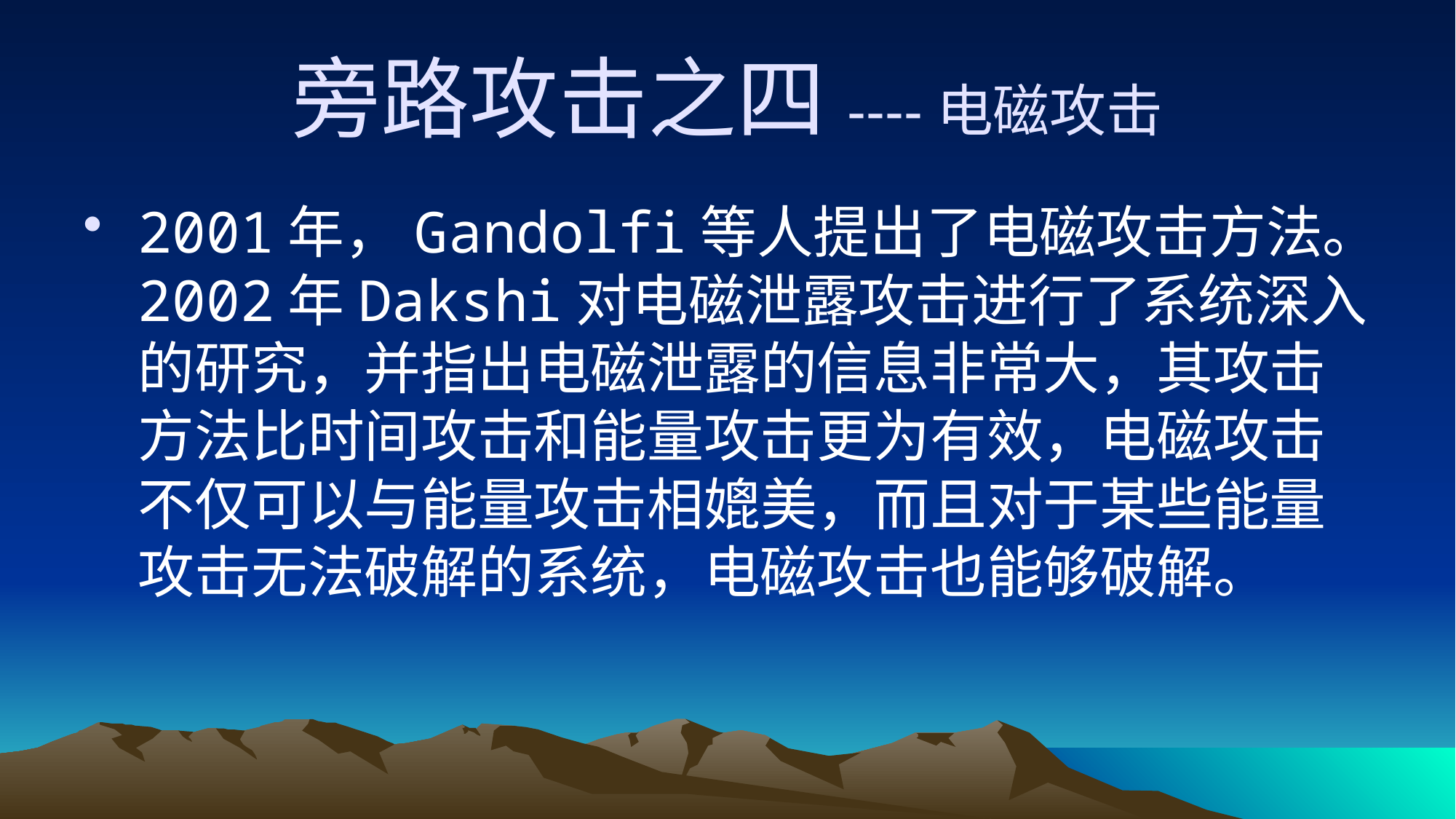

# 旁路攻击之四----电磁攻击
2001年，Gandolfi等人提出了电磁攻击方法。2002年Dakshi对电磁泄露攻击进行了系统深入的研究，并指出电磁泄露的信息非常大，其攻击方法比时间攻击和能量攻击更为有效，电磁攻击不仅可以与能量攻击相媲美，而且对于某些能量攻击无法破解的系统，电磁攻击也能够破解。